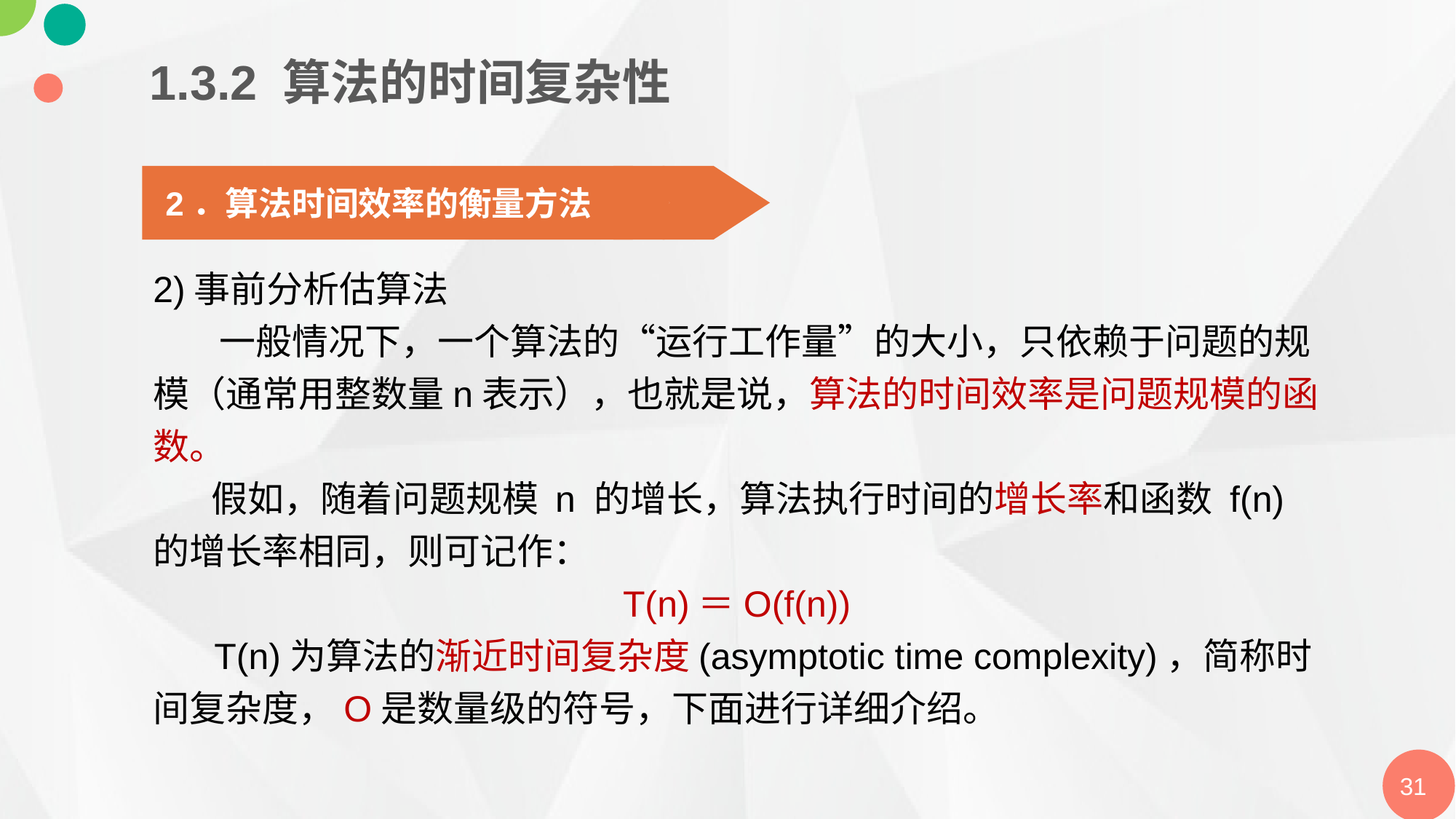

1.3.2 算法的时间复杂性

2．算法时间效率的衡量方法
2)事前分析估算法
       一般情况下，一个算法的“运行工作量”的大小，只依赖于问题的规模（通常用整数量n表示），也就是说，算法的时间效率是问题规模的函数。
      假如，随着问题规模 n 的增长，算法执行时间的增长率和函数 f(n) 的增长率相同，则可记作：
T(n)＝O(f(n))
      T(n)为算法的渐近时间复杂度(asymptotic time complexity)，简称时间复杂度，O是数量级的符号，下面进行详细介绍。